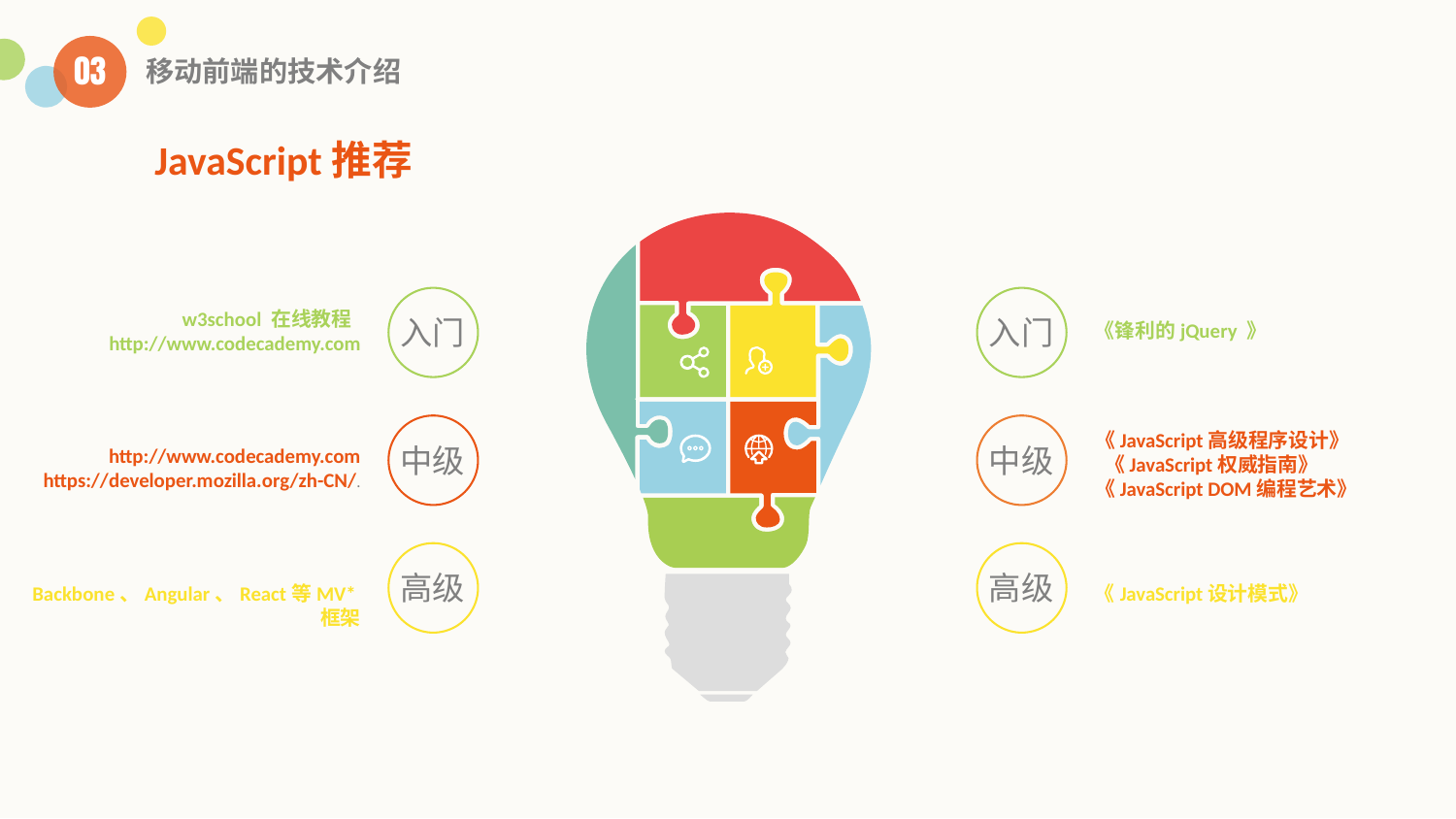

03
移动前端的技术介绍

JavaScript推荐

 w3school 在线教程
http://www.codecademy.com
入门
入门
《锋利的jQuery 》

《JavaScript高级程序设计》
 《JavaScript权威指南》
《JavaScript DOM编程艺术》

中级
中级
http://www.codecademy.com
https://developer.mozilla.org/zh-CN/.

高级
高级
Backbone、Angular、React等MV*框架
《JavaScript设计模式》